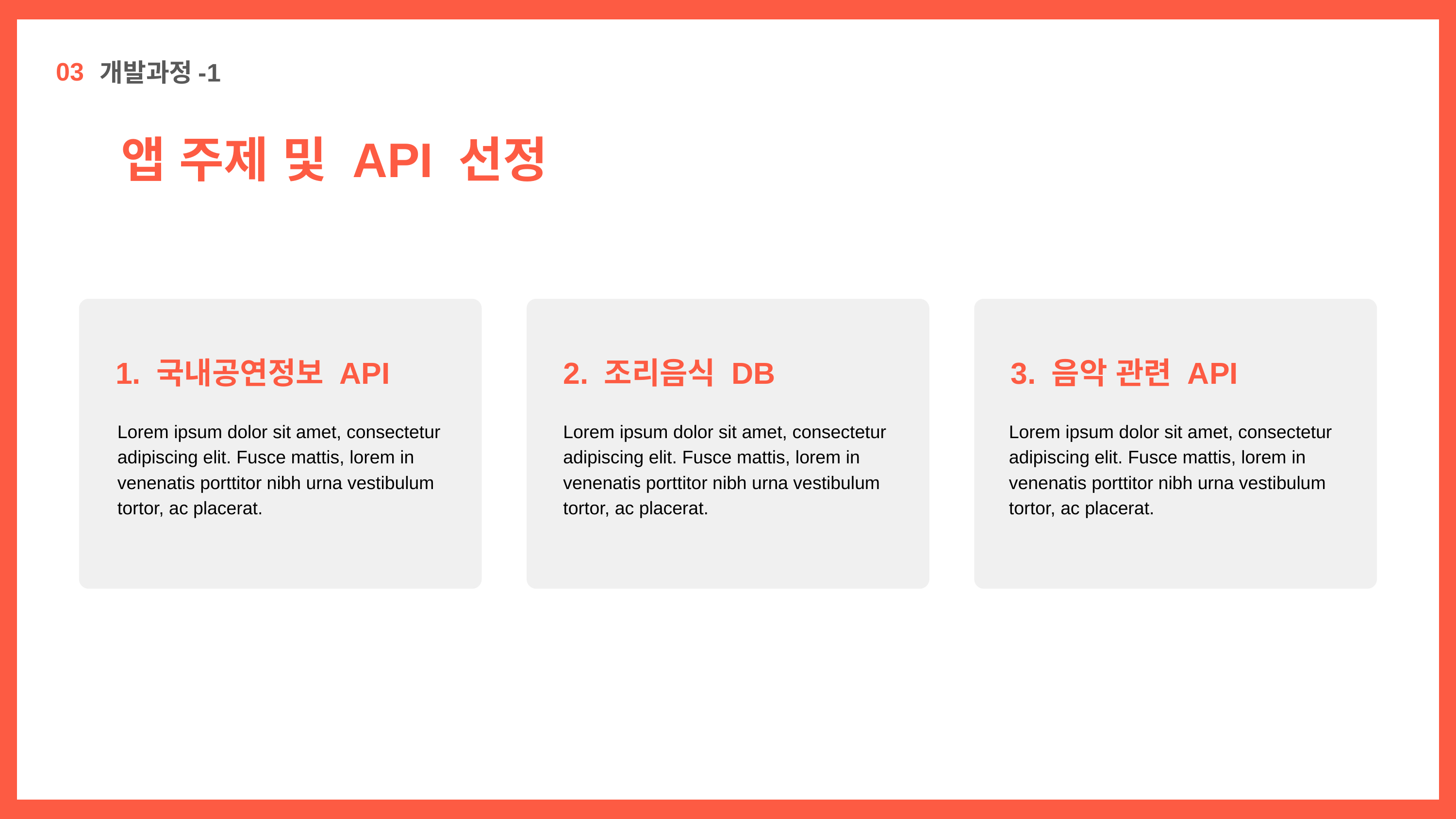

03
개발과정-1
앱 주제 및 API 선정

1. 국내공연정보 API
2. 조리음식 DB
3. 음악 관련 API
Lorem ipsum dolor sit amet, consectetur adipiscing elit. Fusce mattis, lorem in venenatis porttitor nibh urna vestibulum tortor, ac placerat.
Lorem ipsum dolor sit amet, consectetur adipiscing elit. Fusce mattis, lorem in venenatis porttitor nibh urna vestibulum tortor, ac placerat.
Lorem ipsum dolor sit amet, consectetur adipiscing elit. Fusce mattis, lorem in venenatis porttitor nibh urna vestibulum tortor, ac placerat.